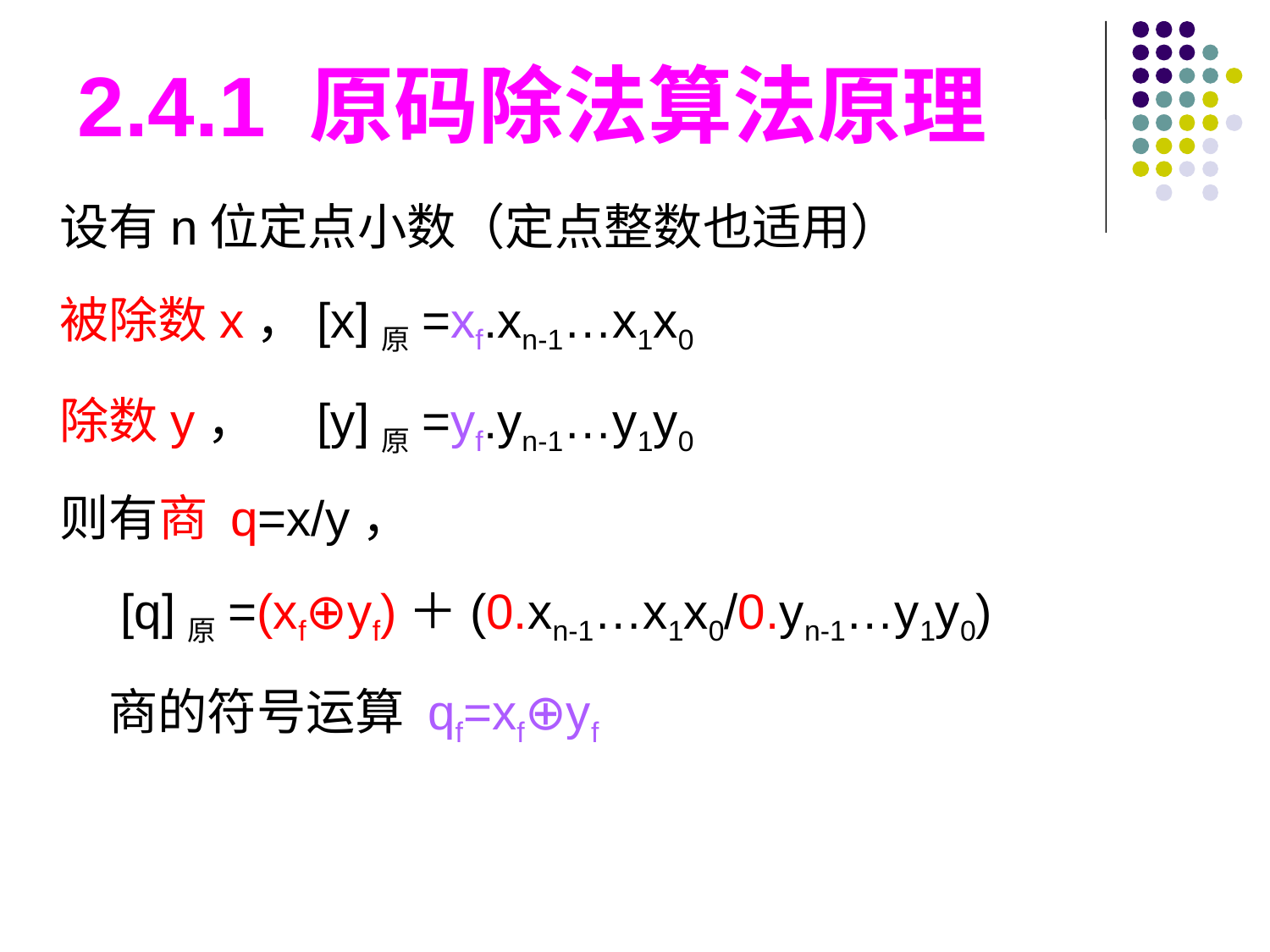

2.4.1 原码除法算法原理
设有n位定点小数（定点整数也适用）
被除数x，[x]原=xf.xn-1…x1x0
除数y，　[y]原=yf.yn-1…y1y0
则有商 q=x/y，
　[q]原=(xf⊕yf)＋(0.xn-1…x1x0/0.yn-1…y1y0)
　商的符号运算 qf=xf⊕yf
#
71